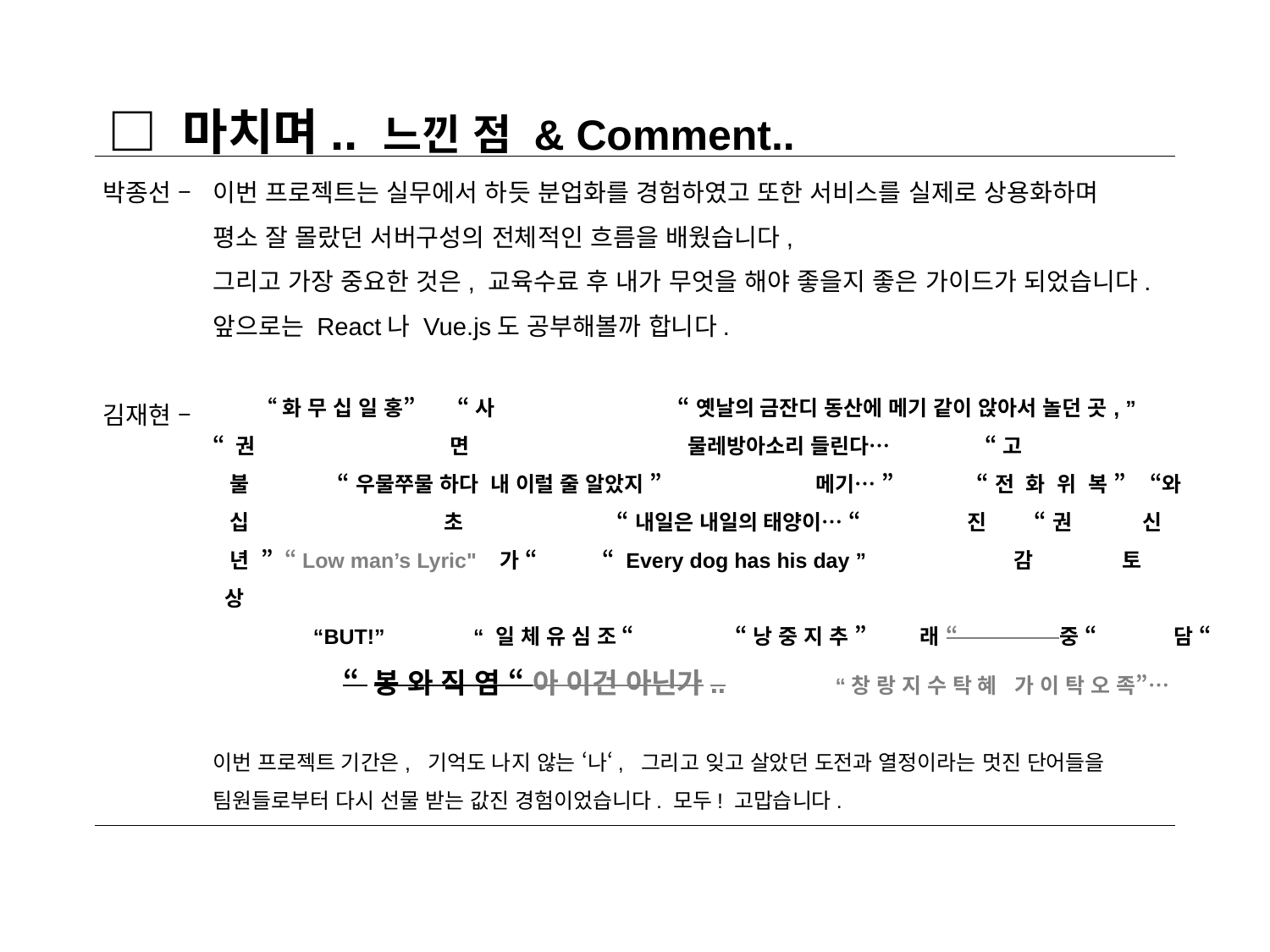

□ 마치며.. 느낀 점 & Comment..
박종선 –

김재현 –

이번 프로젝트는 실무에서 하듯 분업화를 경험하였고 또한 서비스를 실제로 상용화하며
평소 잘 몰랐던 서버구성의 전체적인 흐름을 배웠습니다,
그리고 가장 중요한 것은, 교육수료 후 내가 무엇을 해야 좋을지 좋은 가이드가 되었습니다.
앞으로는 React나 Vue.js도 공부해볼까 합니다.

         “화 무 십 일 홍”       “ 사                               “ 옛날의 금잔디 동산에 메기 같이 앉아서 놀던 곳, ”
“ 권                                 면                                     물레방아소리 들린다…                “ 고
  불               “ 우물쭈물 하다  내 이럴 줄 알았지 ”                          메기… ”              “ 전  화  위  복 ”    “와
  십                                 초                          “ 내일은 내일의 태양이… “                  진        “ 권            신
  년  ”  “Low man’s Lyric"   가 “           “ Every dog has his day ”                        감               토                상
                 “BUT!”               “ 일 체 유 심 조 “                 “ 낭 중 지 추 ”         래 “                 중 “             담 “
                      “ 봉 와 직 염 “ 아 이건 아닌가..              “창 랑 지 수 탁 혜   가 이 탁 오 족”…

이번 프로젝트 기간은,  기억도 나지 않는 ‘나‘,  그리고 잊고 살았던 도전과 열정이라는 멋진 단어들을 팀원들로부터 다시 선물 받는 값진 경험이었습니다. 모두! 고맙습니다.